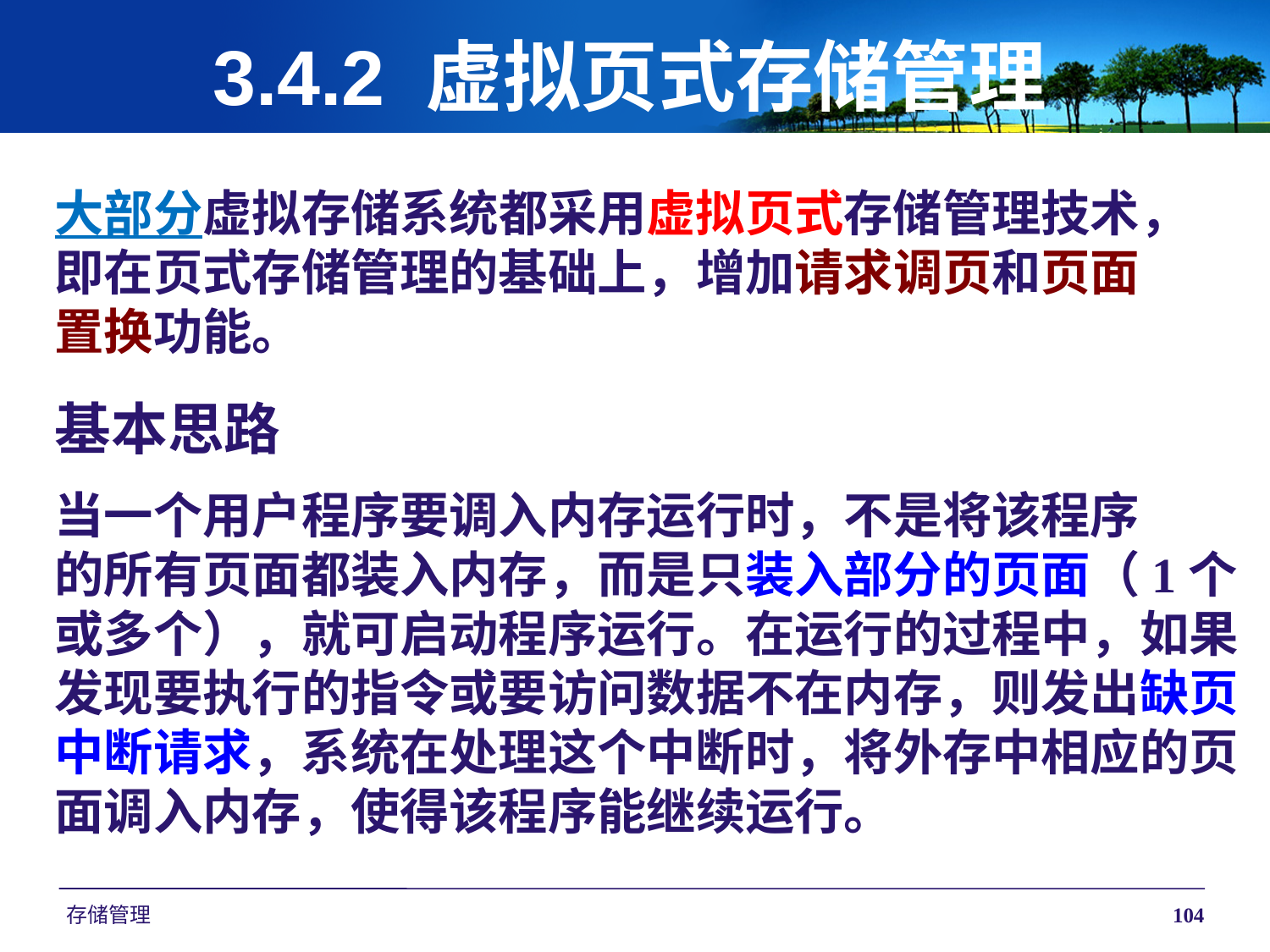

# 3.4.2 虚拟页式存储管理
大部分虚拟存储系统都采用虚拟页式存储管理技术，
即在页式存储管理的基础上，增加请求调页和页面
置换功能。
基本思路
当一个用户程序要调入内存运行时，不是将该程序
的所有页面都装入内存，而是只装入部分的页面（1个或多个），就可启动程序运行。在运行的过程中，如果发现要执行的指令或要访问数据不在内存，则发出缺页中断请求，系统在处理这个中断时，将外存中相应的页面调入内存，使得该程序能继续运行。
存储管理
104